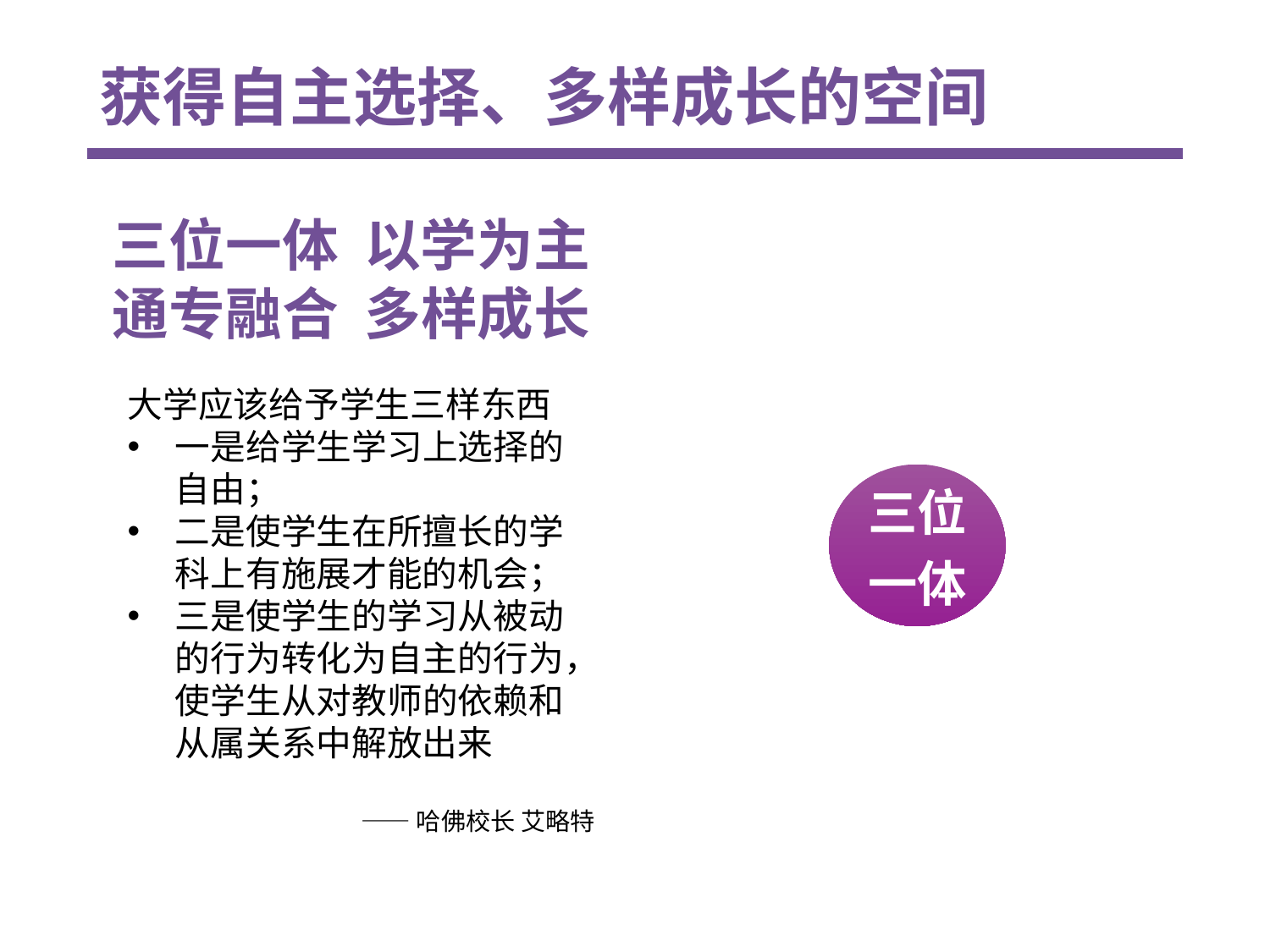

获得自主选择、多样成长的空间
三位一体  以学为主
通专融合  多样成长
三位
一体
大学应该给予学生三样东西
一是给学生学习上选择的自由；
二是使学生在所擅长的学科上有施展才能的机会；
三是使学生的学习从被动的行为转化为自主的行为，使学生从对教师的依赖和从属关系中解放出来

——哈佛校长 艾略特